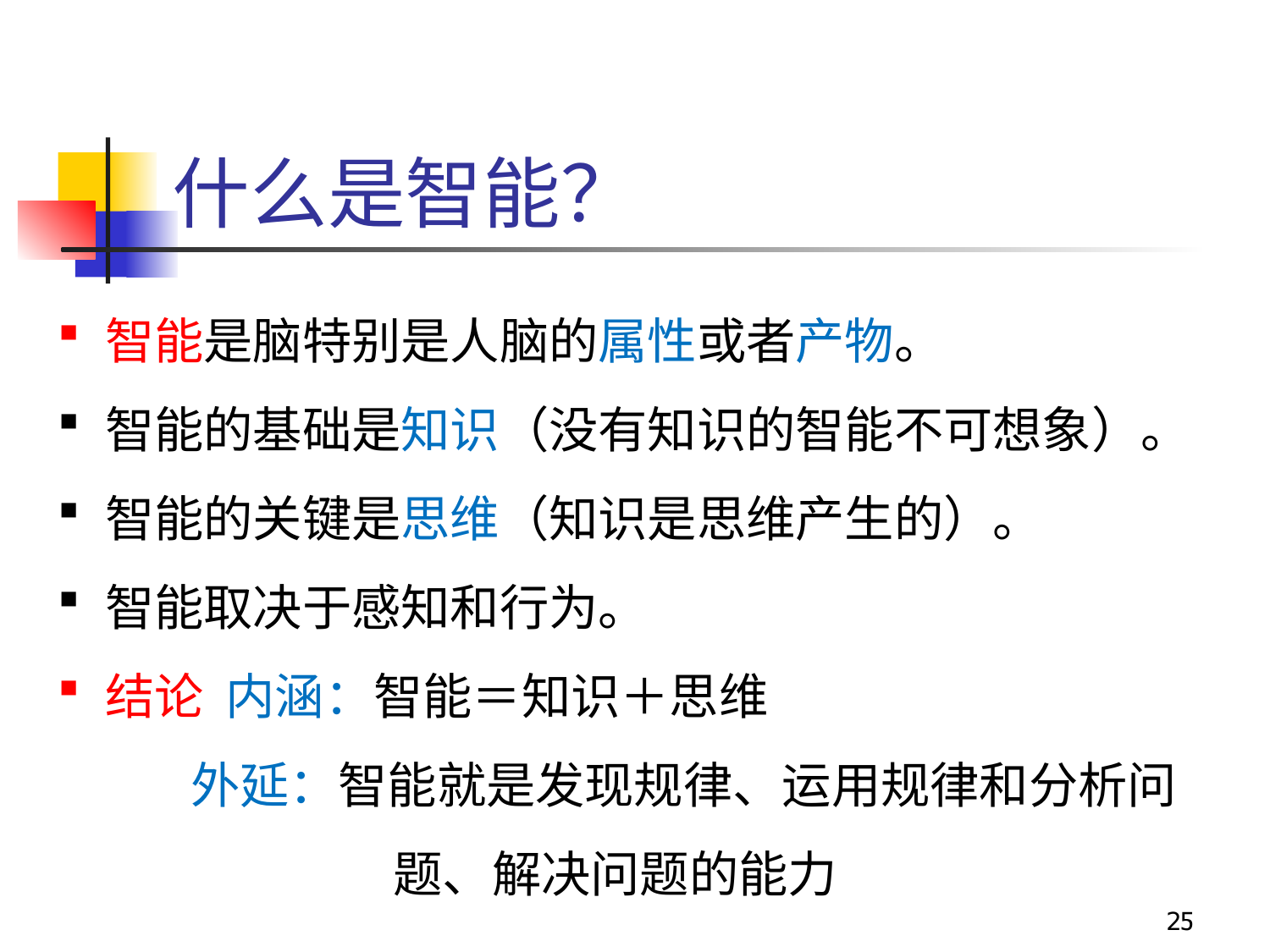

# 什么是智能？
智能是脑特别是人脑的属性或者产物。
智能的基础是知识（没有知识的智能不可想象）。
智能的关键是思维（知识是思维产生的）。
智能取决于感知和行为。
结论  内涵：智能＝知识＋思维
           外延：智能就是发现规律、运用规律和分析问  题、解决问题的能力
25